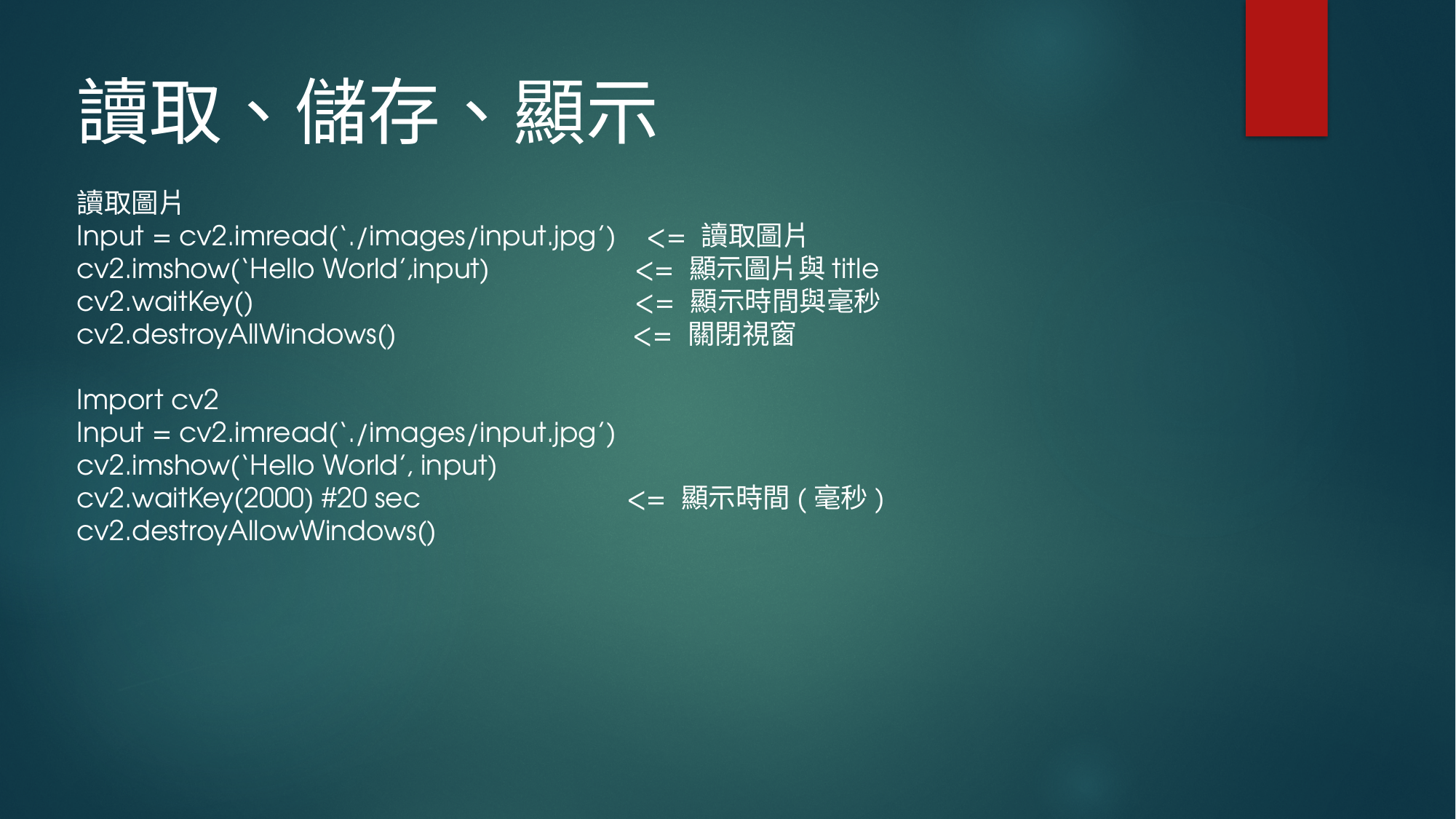

讀取、儲存、顯示

讀取圖片
Input = cv2.imread(‘./images/input.jpg’)    <= 讀取圖片
cv2.imshow(‘Hello World’,input)                   <= 顯示圖片與title
cv2.waitKey()                                                  <= 顯示時間與毫秒
cv2.destroyAllWindows()                               <= 關閉視窗

Import cv2
Input = cv2.imread(‘./images/input.jpg’)
cv2.imshow(‘Hello World’, input)
cv2.waitKey(2000) #20 sec                           <= 顯示時間(毫秒)
cv2.destroyAllowWindows()